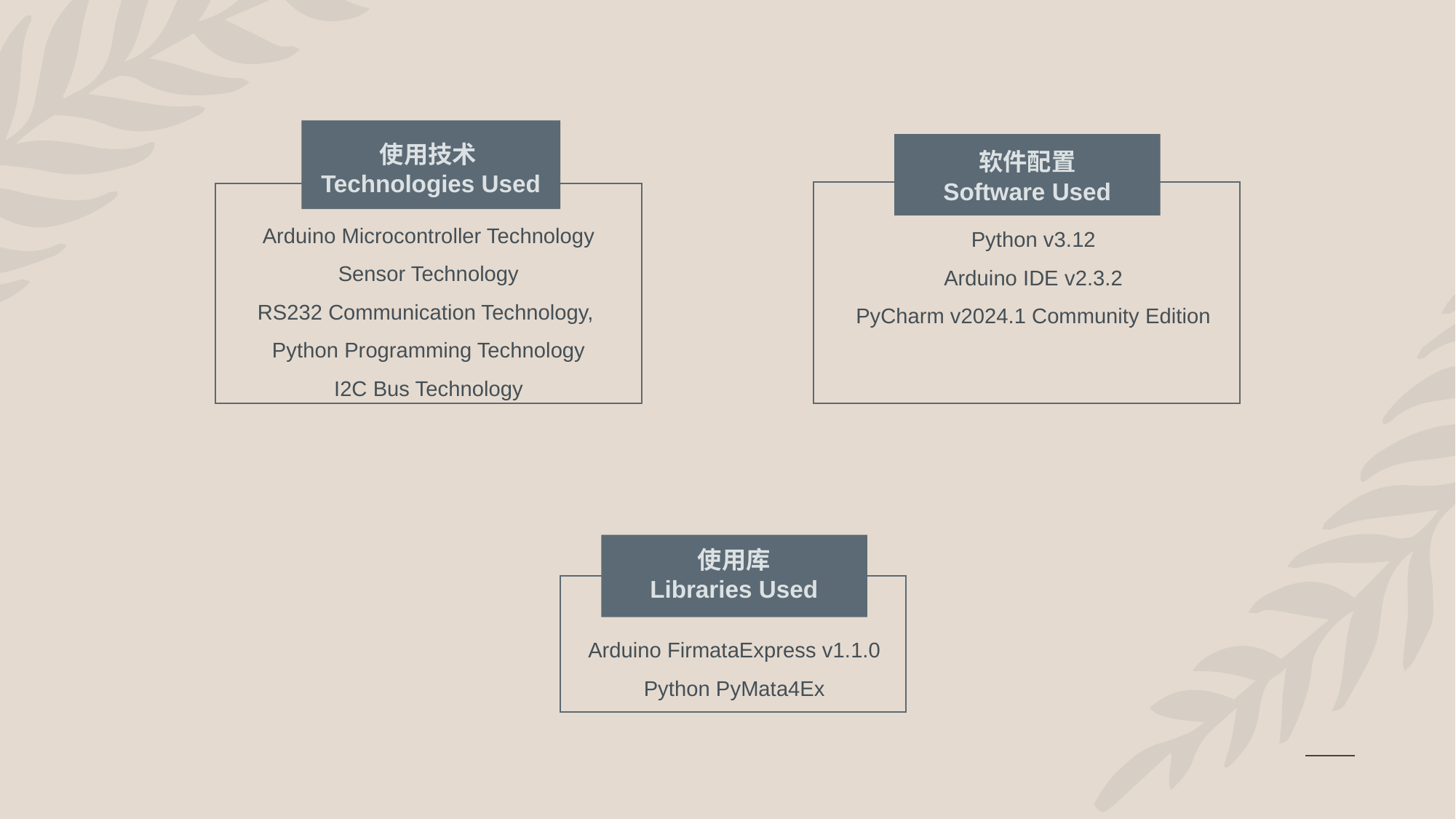

使用技术Technologies Used

Arduino Microcontroller Technology
Sensor Technology
RS232 Communication Technology,
Python Programming Technology
I2C Bus Technology

软件配置
Software Used

Python v3.12
Arduino IDE v2.3.2
PyCharm v2024.1 Community Edition

使用库
Libraries Used

Arduino FirmataExpress v1.1.0
Python PyMata4Ex